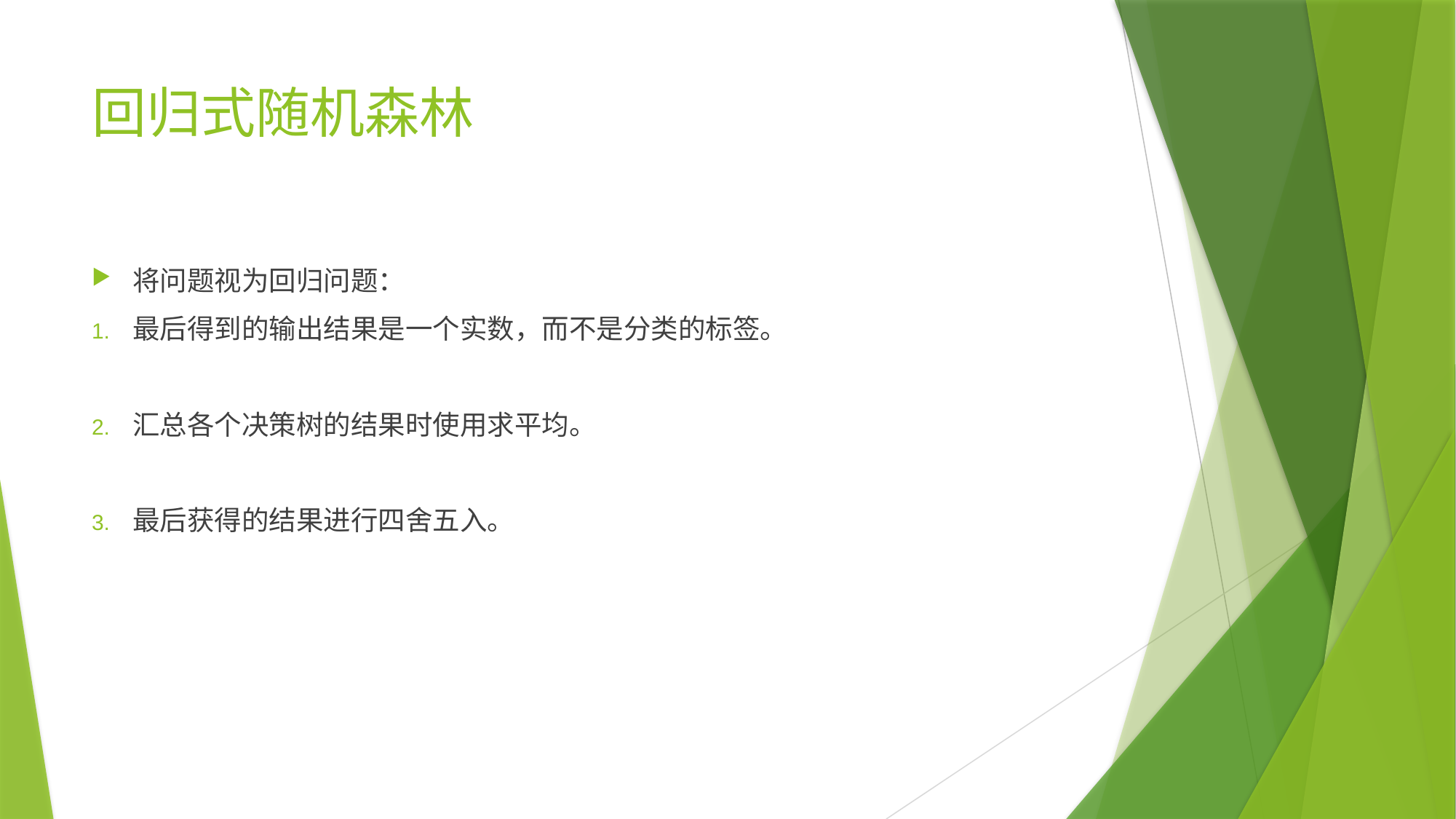

# 回归式随机森林
将问题视为回归问题：
最后得到的输出结果是一个实数，而不是分类的标签。

汇总各个决策树的结果时使用求平均。

最后获得的结果进行四舍五入。